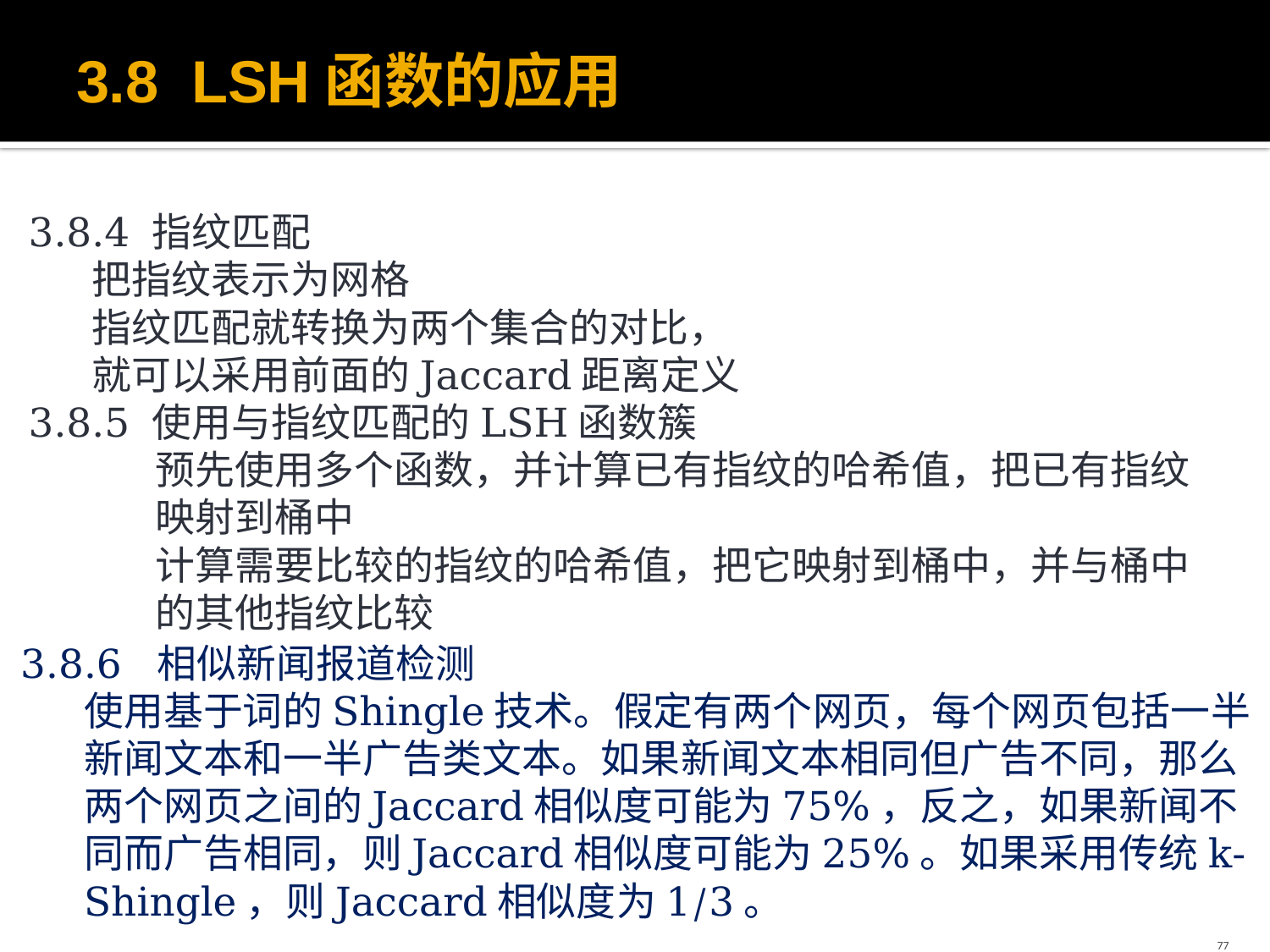

# 3.8  LSH函数的应用
3.8.4 指纹匹配
把指纹表示为网格
指纹匹配就转换为两个集合的对比，
就可以采用前面的Jaccard距离定义
3.8.5 使用与指纹匹配的LSH函数簇
预先使用多个函数，并计算已有指纹的哈希值，把已有指纹映射到桶中
计算需要比较的指纹的哈希值，把它映射到桶中，并与桶中的其他指纹比较
3.8.6  相似新闻报道检测
使用基于词的Shingle技术。假定有两个网页，每个网页包括一半新闻文本和一半广告类文本。如果新闻文本相同但广告不同，那么两个网页之间的Jaccard相似度可能为75%，反之，如果新闻不同而广告相同，则Jaccard相似度可能为25%。如果采用传统k-Shingle，则Jaccard相似度为1/3。
77